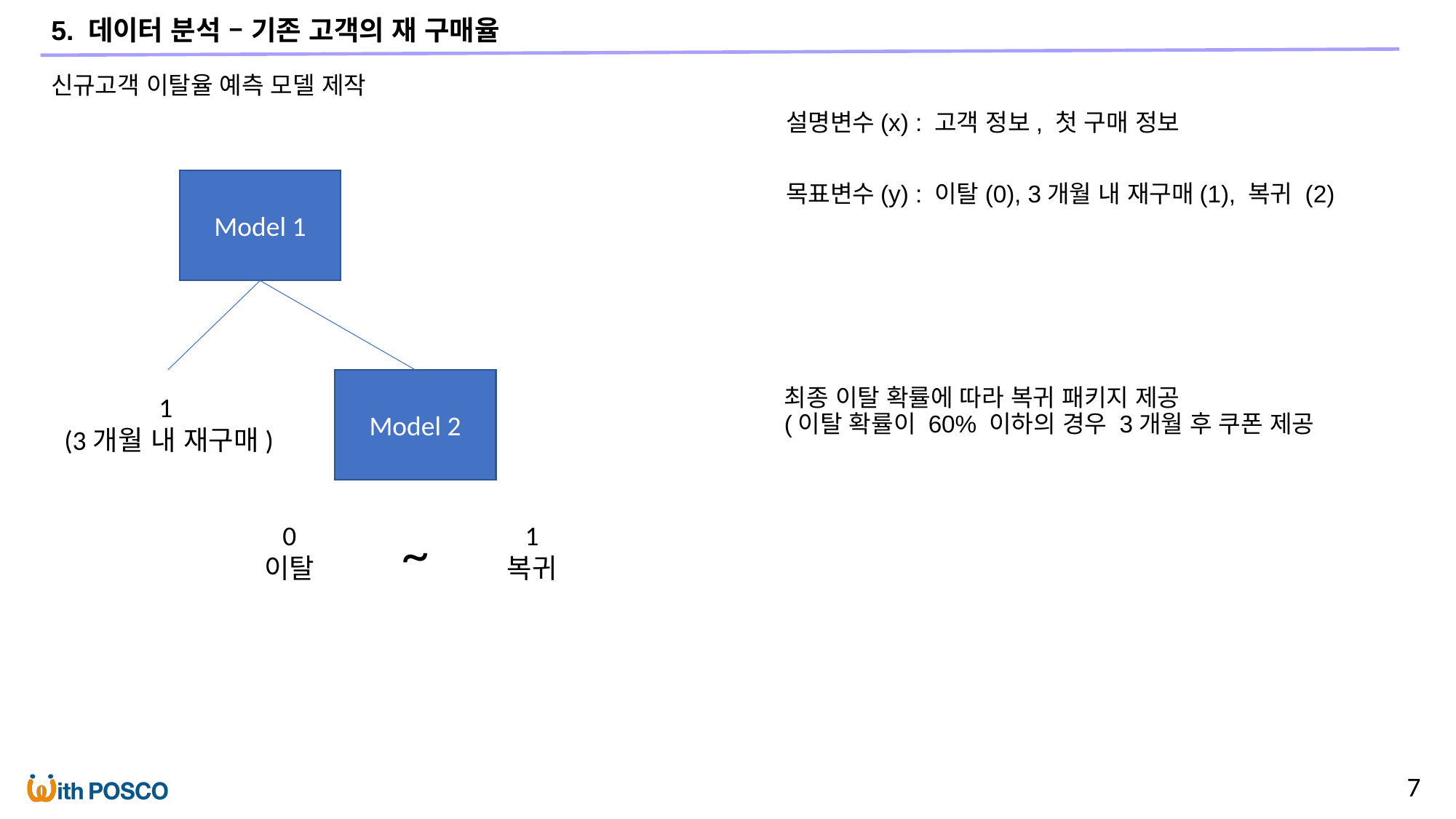

5. 데이터 분석 – 기존 고객의 재 구매율

신규고객 이탈율 예측 모델 제작
설명변수(x) : 고객 정보, 첫 구매 정보
목표변수(y) : 이탈(0), 3개월 내 재구매(1), 복귀 (2)
Model 1
최종 이탈 확률에 따라 복귀 패키지 제공
(이탈 확률이 60% 이하의 경우 3개월 후 쿠폰 제공
Model 2
1
 (3개월 내 재구매)
~
0
이탈
1
복귀
7